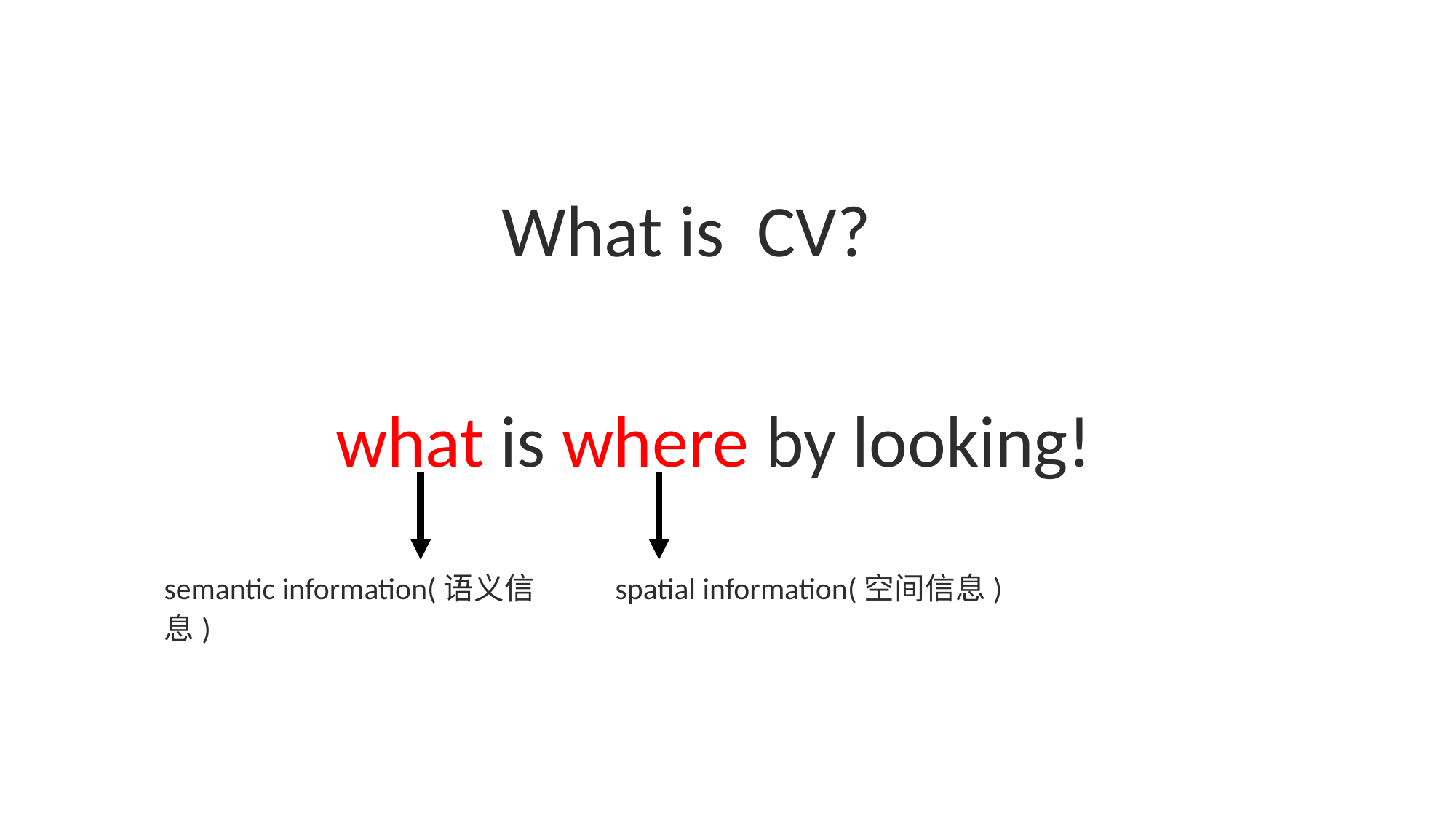

What is  CV?
what is where by looking!
semantic information(语义信息)
spatial information(空间信息)